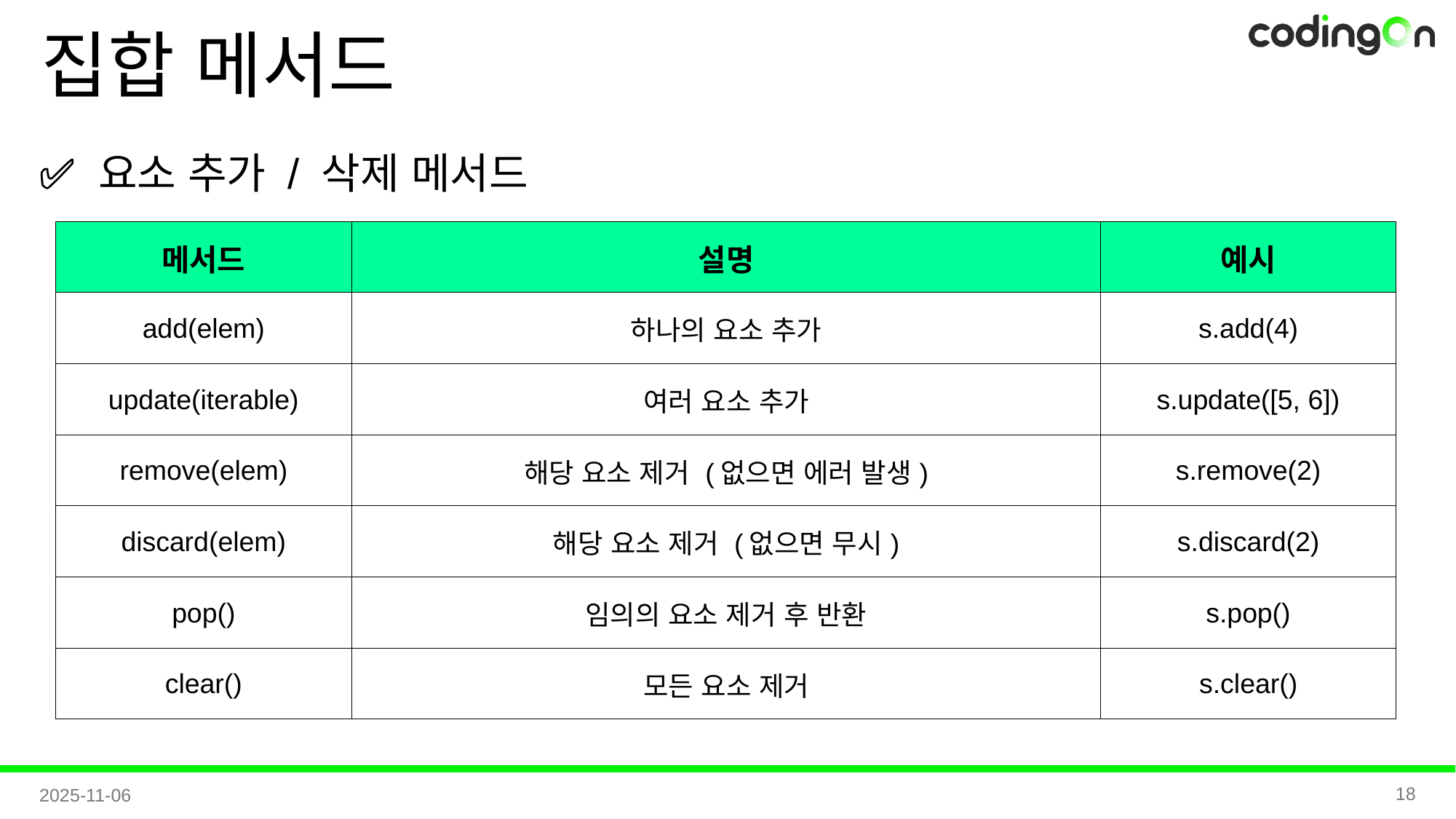

# 집합 메서드
✅ 요소 추가 / 삭제 메서드
| 메서드 | 설명 | 예시 |
| --- | --- | --- |
| add(elem) | 하나의 요소 추가 | s.add(4) |
| update(iterable) | 여러 요소 추가 | s.update([5, 6]) |
| remove(elem) | 해당 요소 제거 (없으면 에러 발생) | s.remove(2) |
| discard(elem) | 해당 요소 제거 (없으면 무시) | s.discard(2) |
| pop() | 임의의 요소 제거 후 반환 | s.pop() |
| clear() | 모든 요소 제거 | s.clear() |
18
2025-11-06